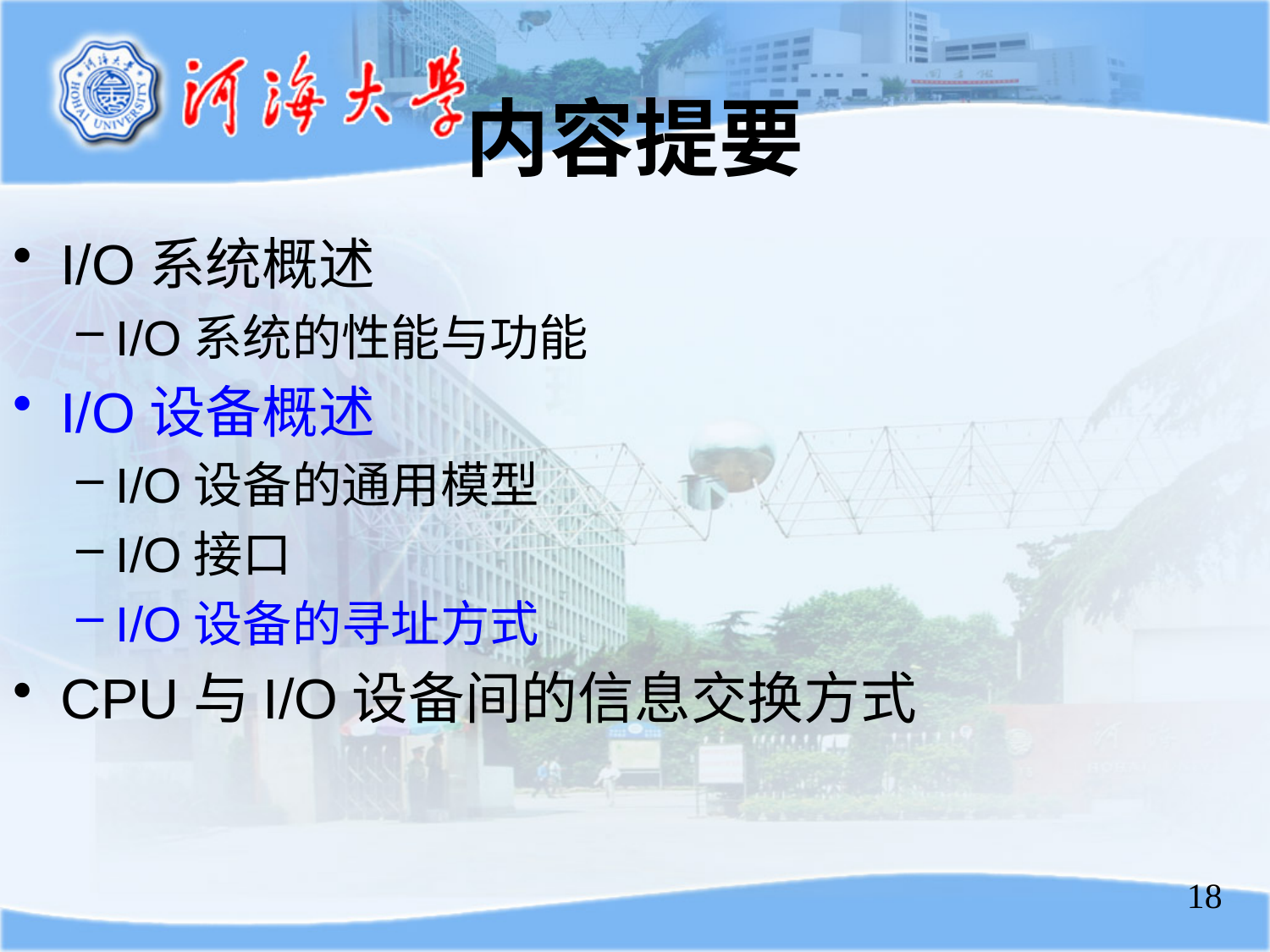

# 内容提要
I/O系统概述
I/O系统的性能与功能
I/O设备概述
I/O设备的通用模型
I/O接口
I/O设备的寻址方式
CPU与I/O设备间的信息交换方式
18